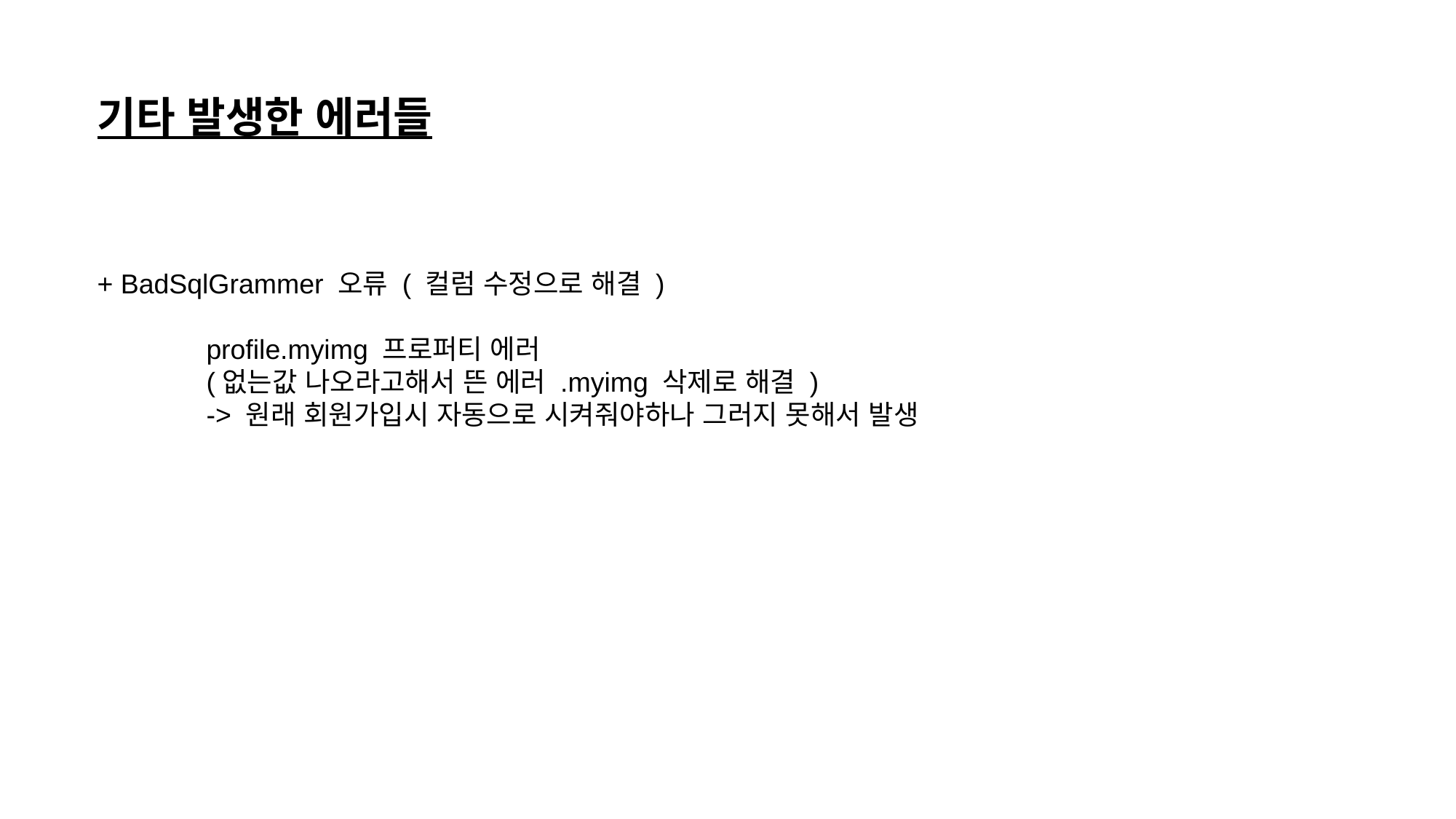

기타 발생한 에러들
+ BadSqlGrammer 오류 ( 컬럼 수정으로 해결 )

	profile.myimg 프로퍼티 에러
	(없는값 나오라고해서 뜬 에러 .myimg 삭제로 해결 )
	-> 원래 회원가입시 자동으로 시켜줘야하나 그러지 못해서 발생